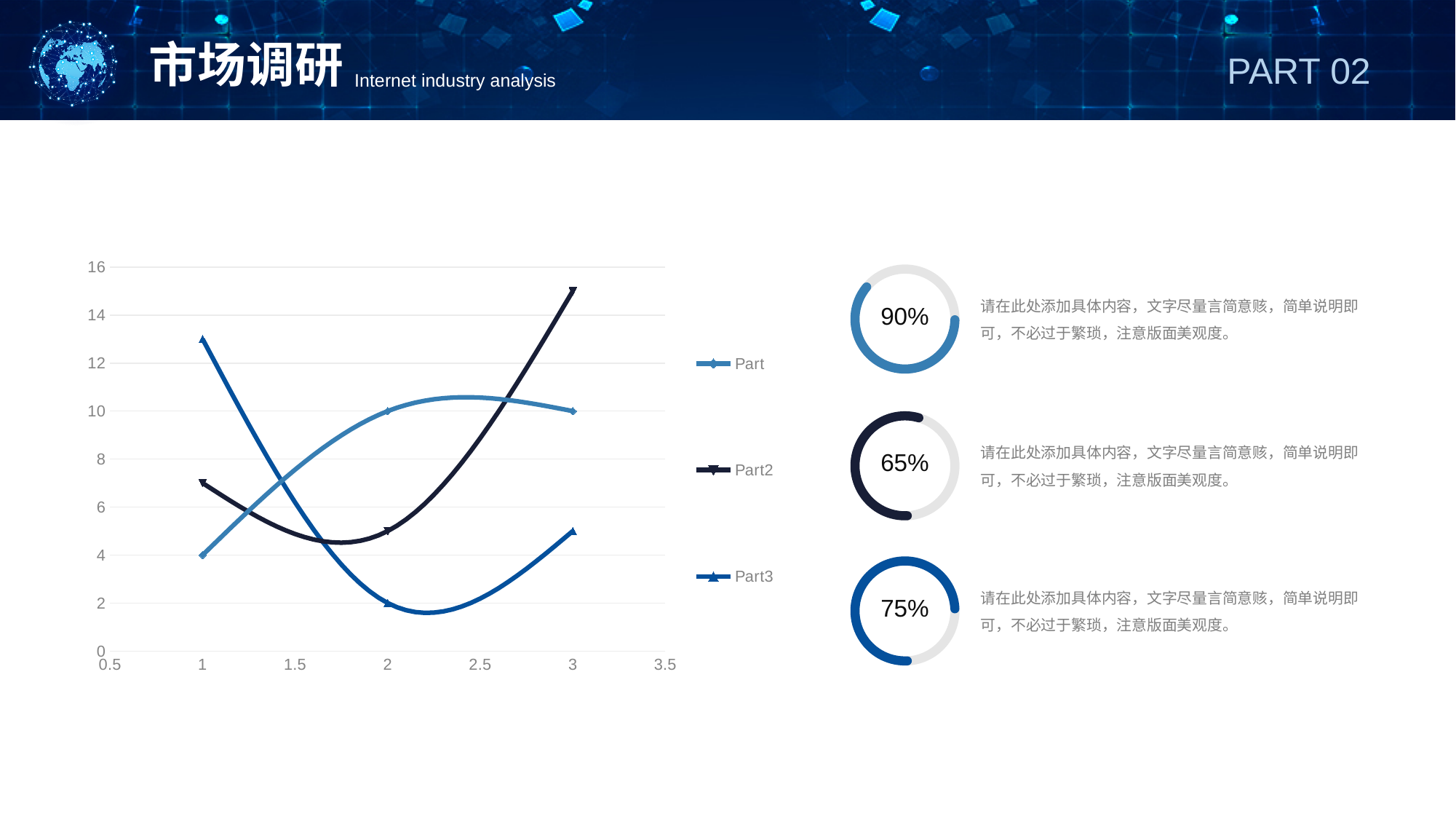

市场调研
Internet industry analysis
PART 02

### Chart

| Category | Part | Part2 | Part3 |
|---|---|---|---|

90%
请在此处添加具体内容，文字尽量言简意赅，简单说明即可，不必过于繁琐，注意版面美观度。

65%
请在此处添加具体内容，文字尽量言简意赅，简单说明即可，不必过于繁琐，注意版面美观度。

75%
请在此处添加具体内容，文字尽量言简意赅，简单说明即可，不必过于繁琐，注意版面美观度。